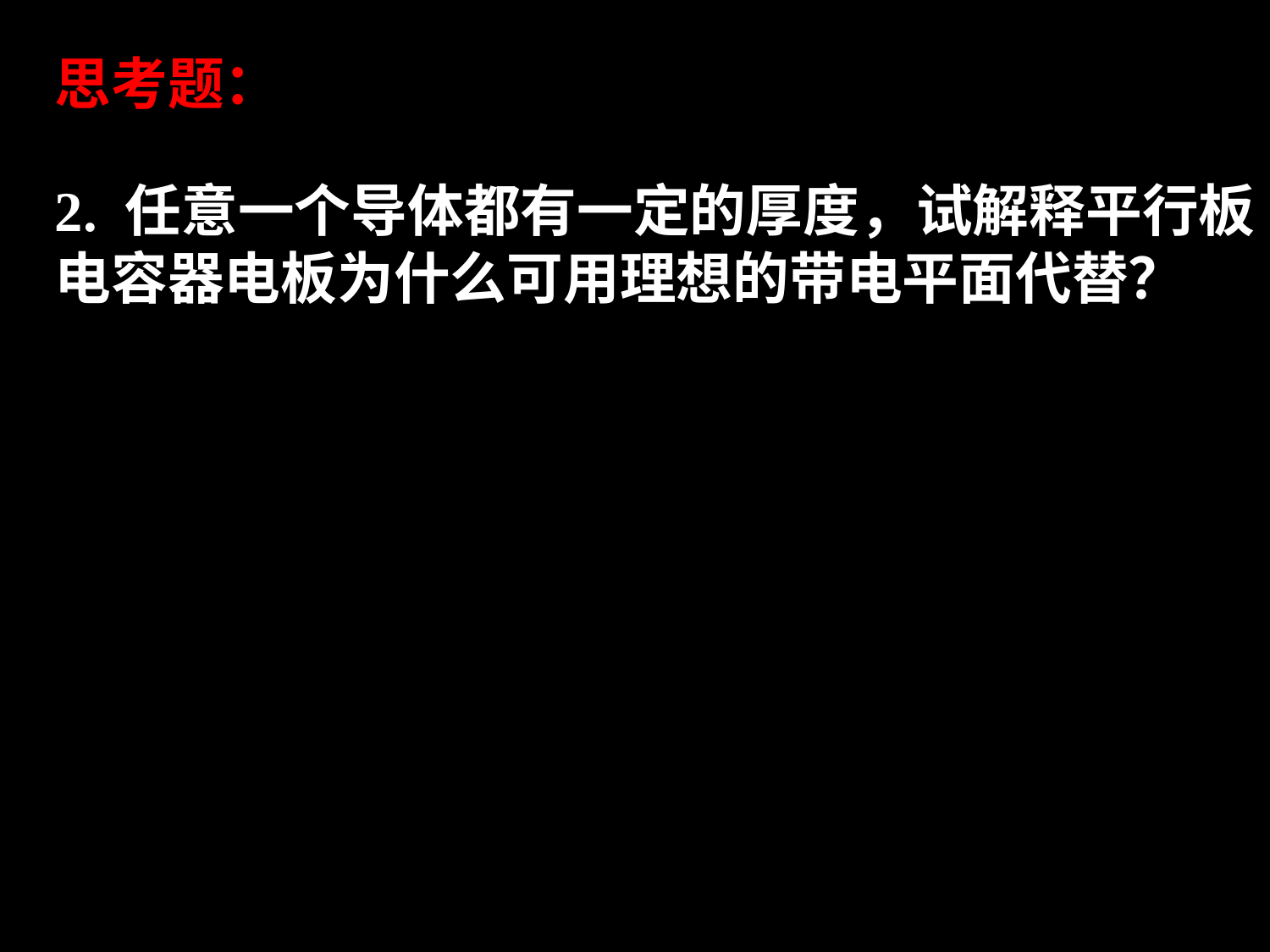

思考题：
2. 任意一个导体都有一定的厚度，试解释平行板电容器电板为什么可用理想的带电平面代替？